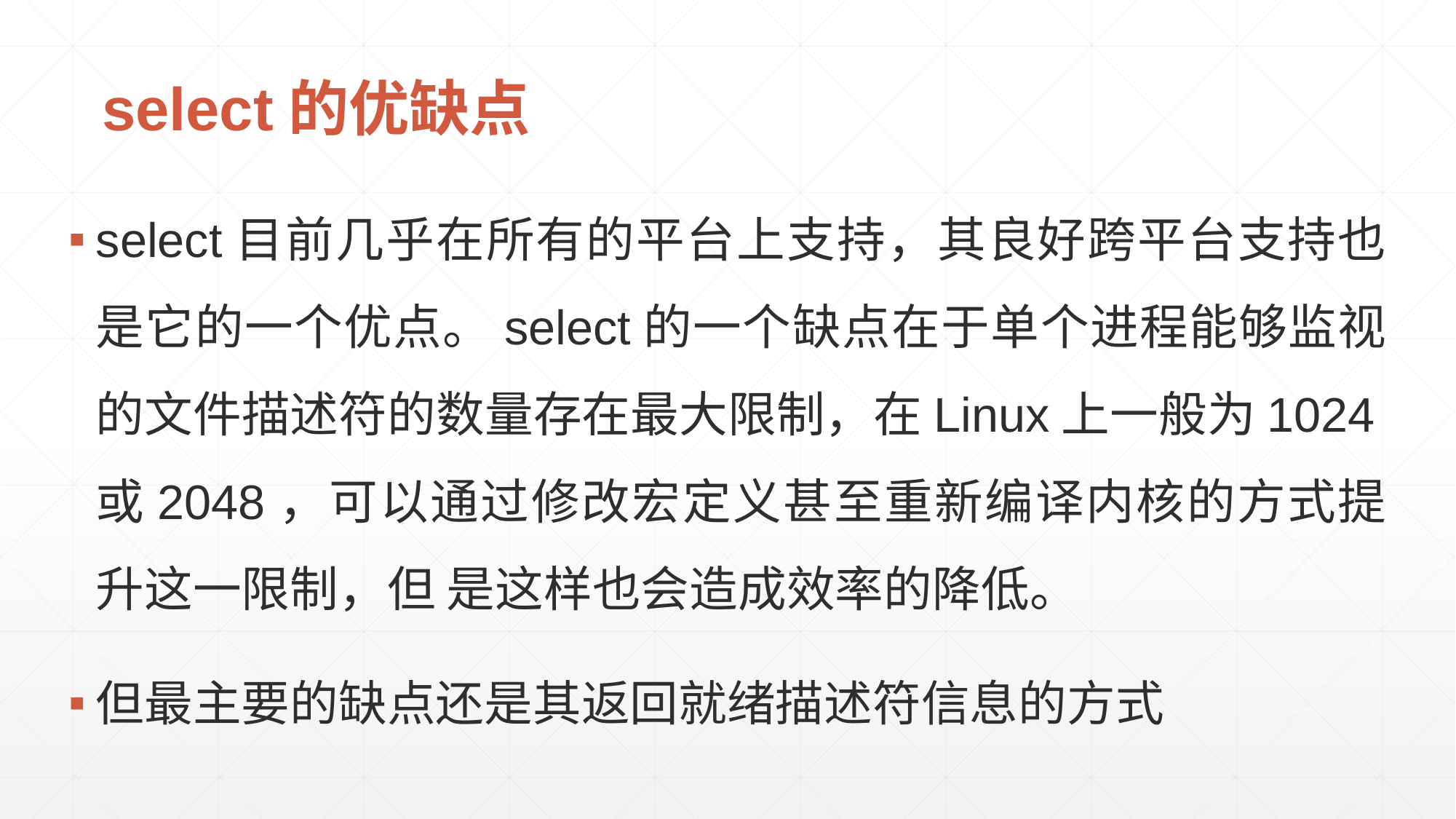

# select的优缺点
select目前几乎在所有的平台上支持，其良好跨平台支持也是它的一个优点。select的一个缺点在于单个进程能够监视的文件描述符的数量存在最大限制，在Linux上一般为1024或2048，可以通过修改宏定义甚至重新编译内核的方式提升这一限制，但 是这样也会造成效率的降低。
但最主要的缺点还是其返回就绪描述符信息的方式